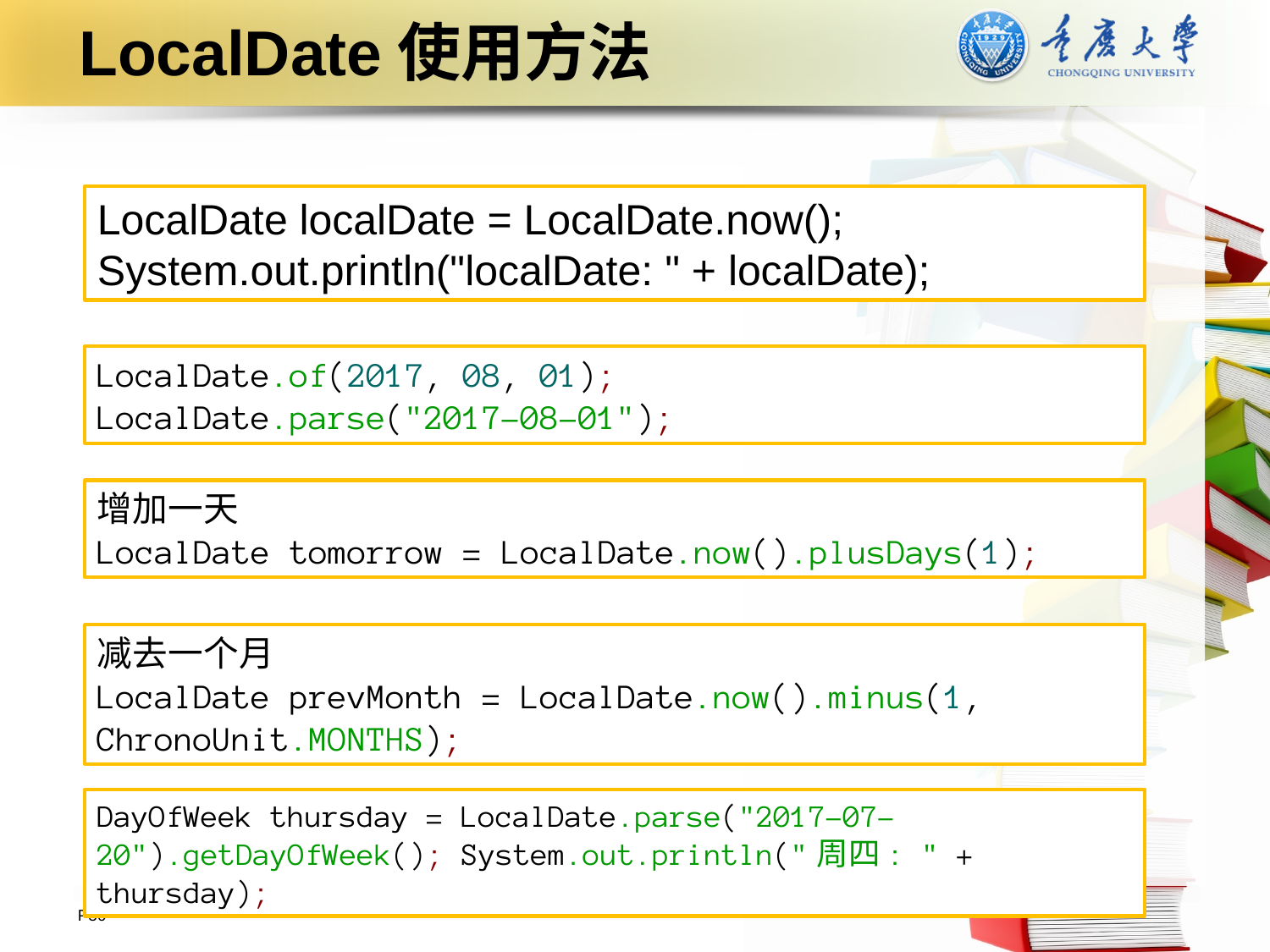

# LocalDate使用方法
LocalDate localDate = LocalDate.now();
System.out.println("localDate: " + localDate);
LocalDate.of(2017, 08, 01);
LocalDate.parse("2017-08-01");
增加一天
LocalDate tomorrow = LocalDate.now().plusDays(1);
减去一个月
LocalDate prevMonth = LocalDate.now().minus(1, ChronoUnit.MONTHS);
DayOfWeek thursday = LocalDate.parse("2017-07-20").getDayOfWeek(); System.out.println("周四: " + thursday);
P36